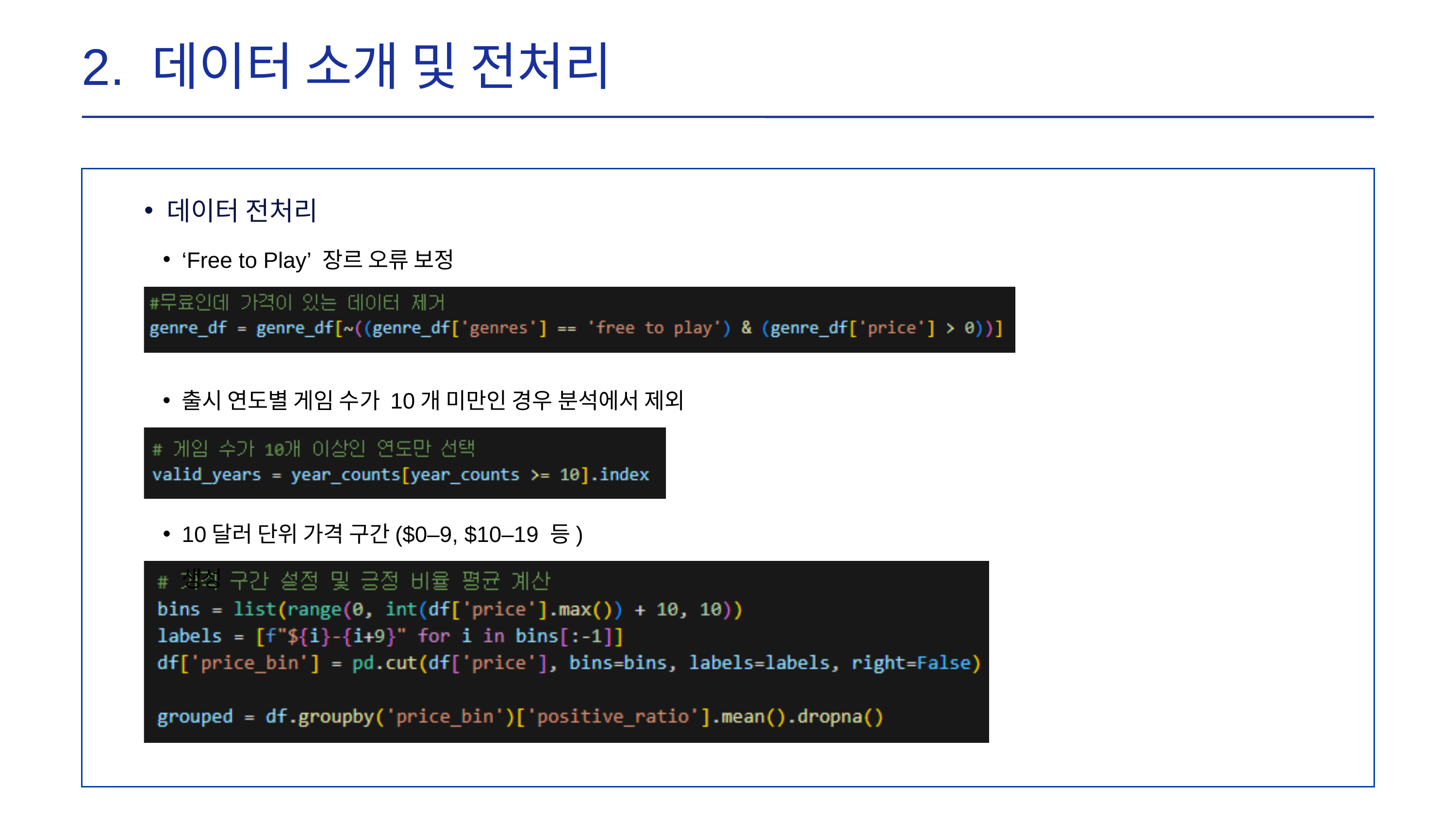

2. 데이터 소개 및 전처리

데이터 전처리
‘Free to Play’ 장르 오류 보정

출시 연도별 게임 수가 10개 미만인 경우 분석에서 제외

10달러 단위 가격 구간($0–9, $10–19 등) 생성